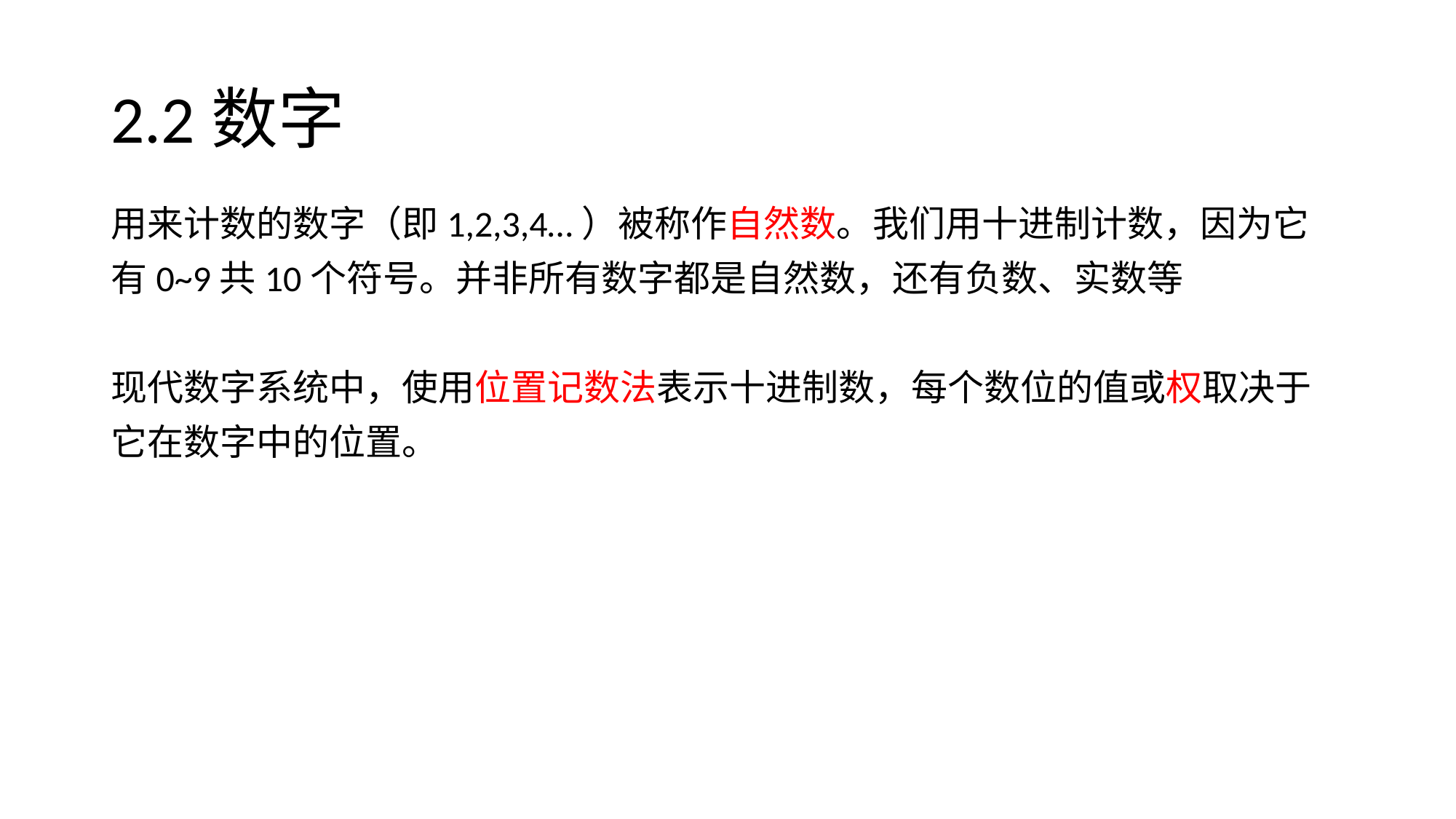

# 2.2数字
用来计数的数字（即1,2,3,4…）被称作自然数。我们用十进制计数，因为它
有0~9共10个符号。并非所有数字都是自然数，还有负数、实数等

现代数字系统中，使用位置记数法表示十进制数，每个数位的值或权取决于
它在数字中的位置。